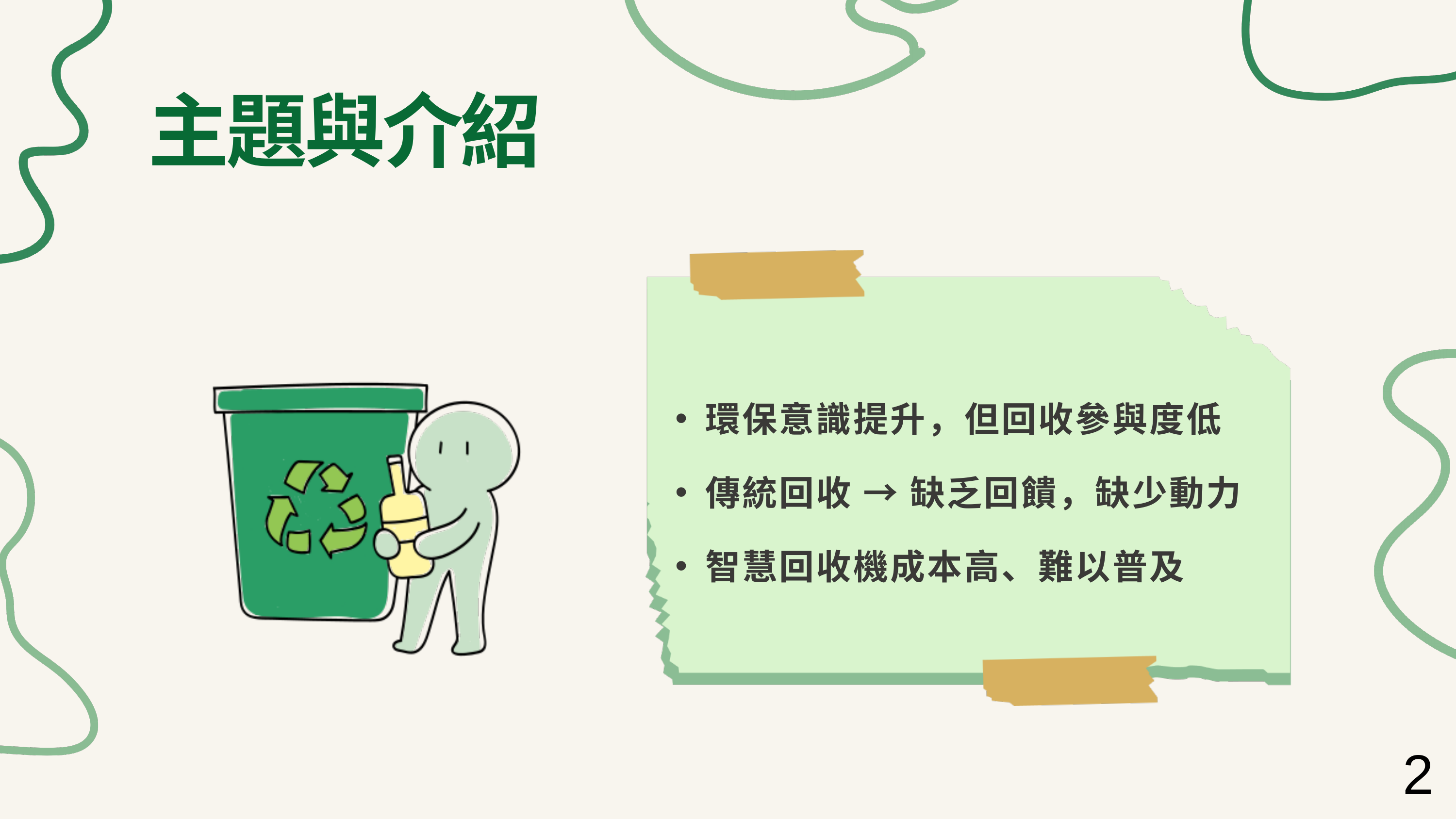

主題與介紹

環保意識提升，但回收參與度低
傳統回收 → 缺乏回饋，缺少動力
智慧回收機成本高、難以普及

2